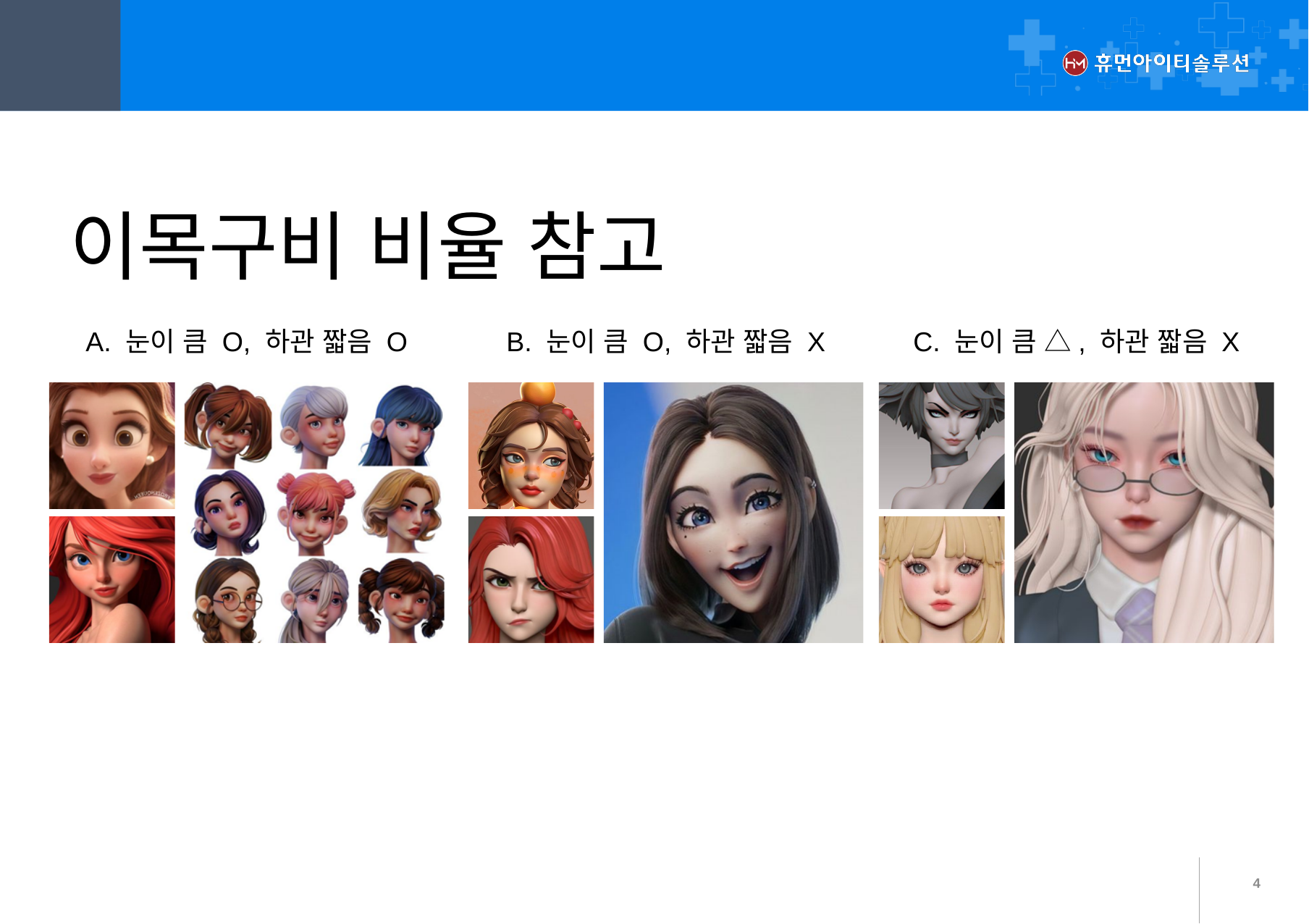

01
캐릭터 비율

이목구비 비율 참고
A. 눈이 큼 O, 하관 짧음 O

C. 눈이 큼 △, 하관 짧음 X

B. 눈이 큼 O, 하관 짧음 X

4